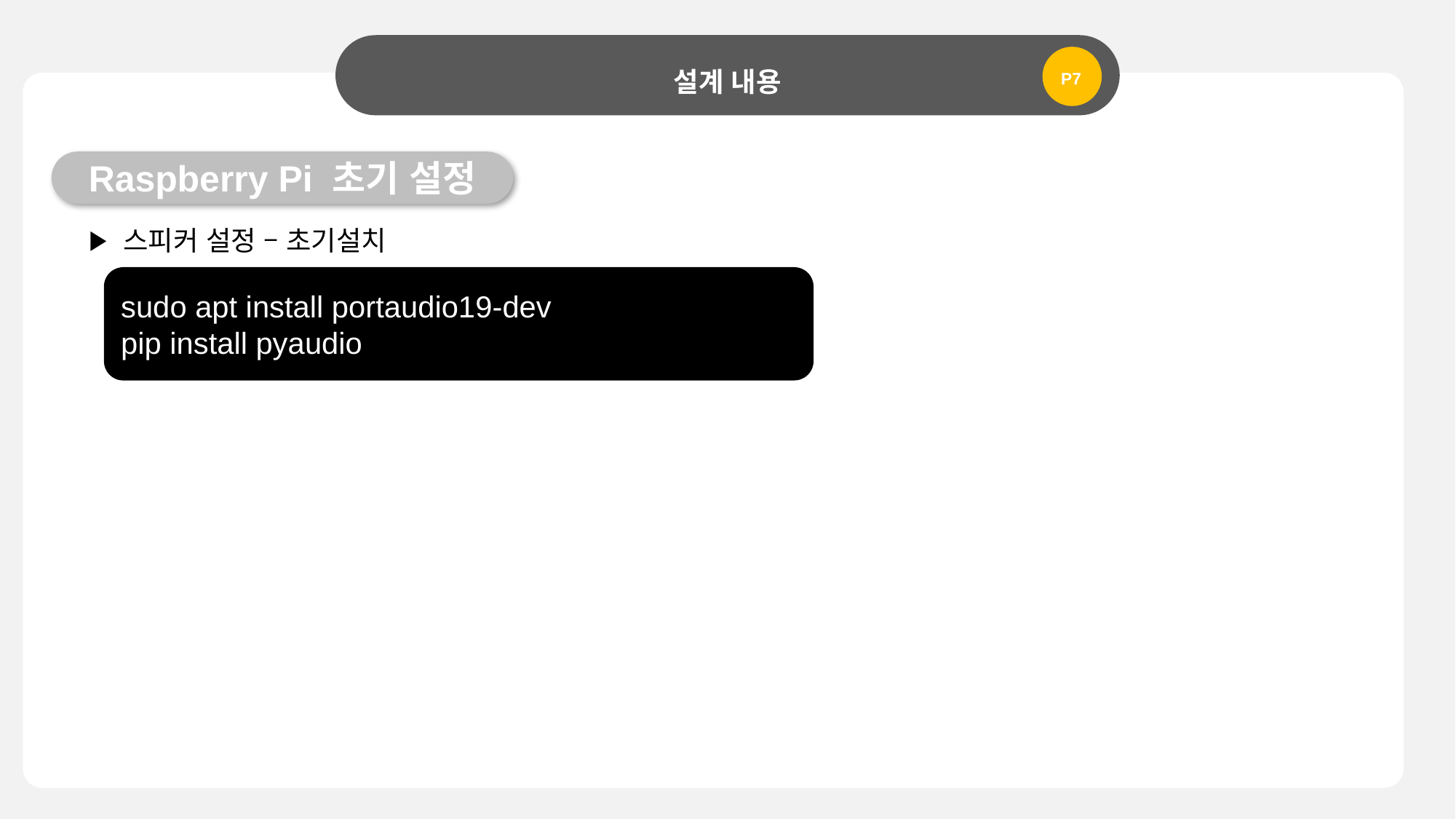

설계 내용

P7

Raspberry Pi 초기 설정
스피커 설정 – 초기설치
sudo apt install portaudio19-dev
pip install pyaudio